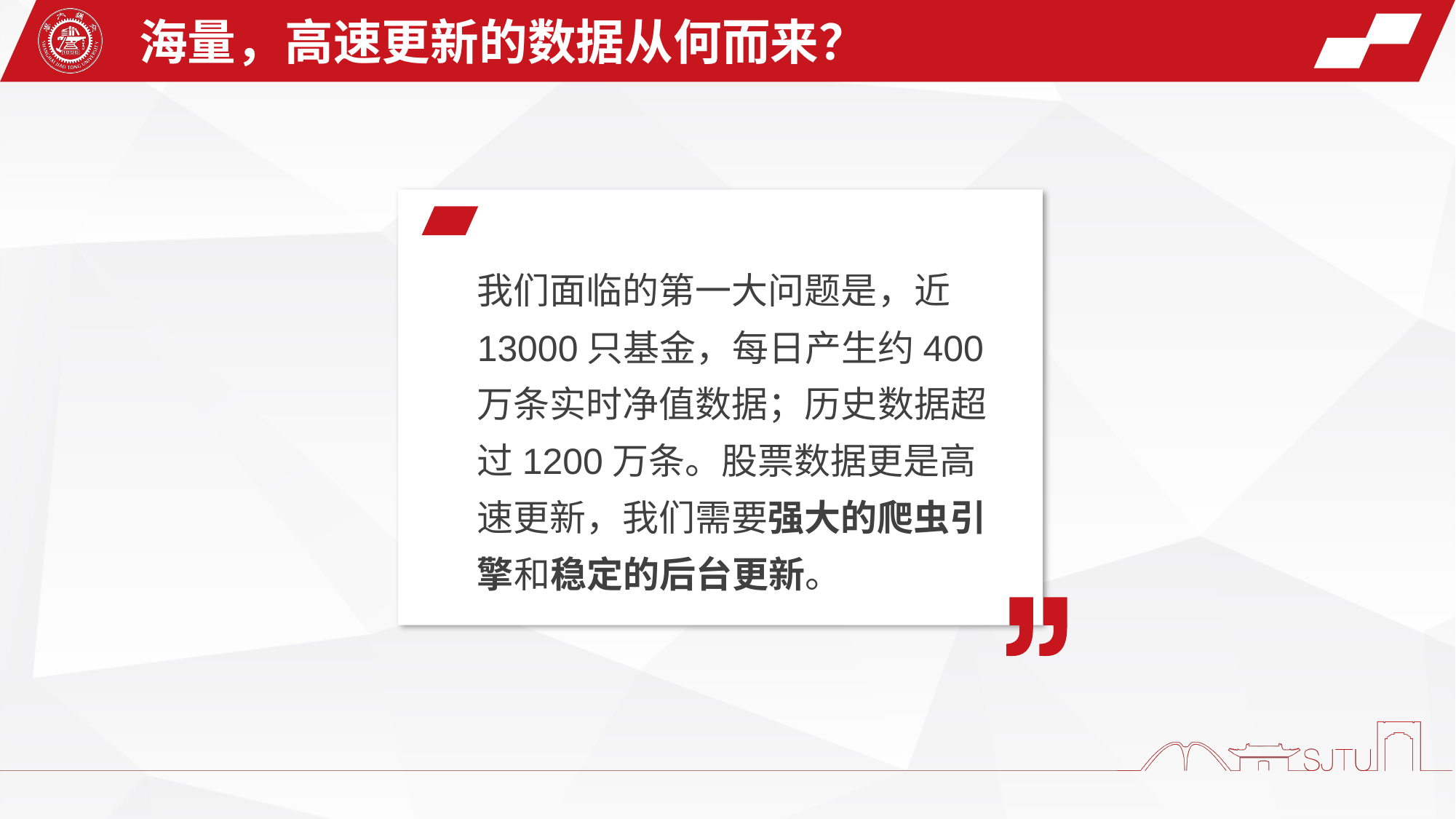

海量，高速更新的数据从何而来？

我们面临的第一大问题是，近13000只基金，每日产生约400万条实时净值数据；历史数据超过1200万条。股票数据更是高速更新，我们需要强大的爬虫引擎和稳定的后台更新。